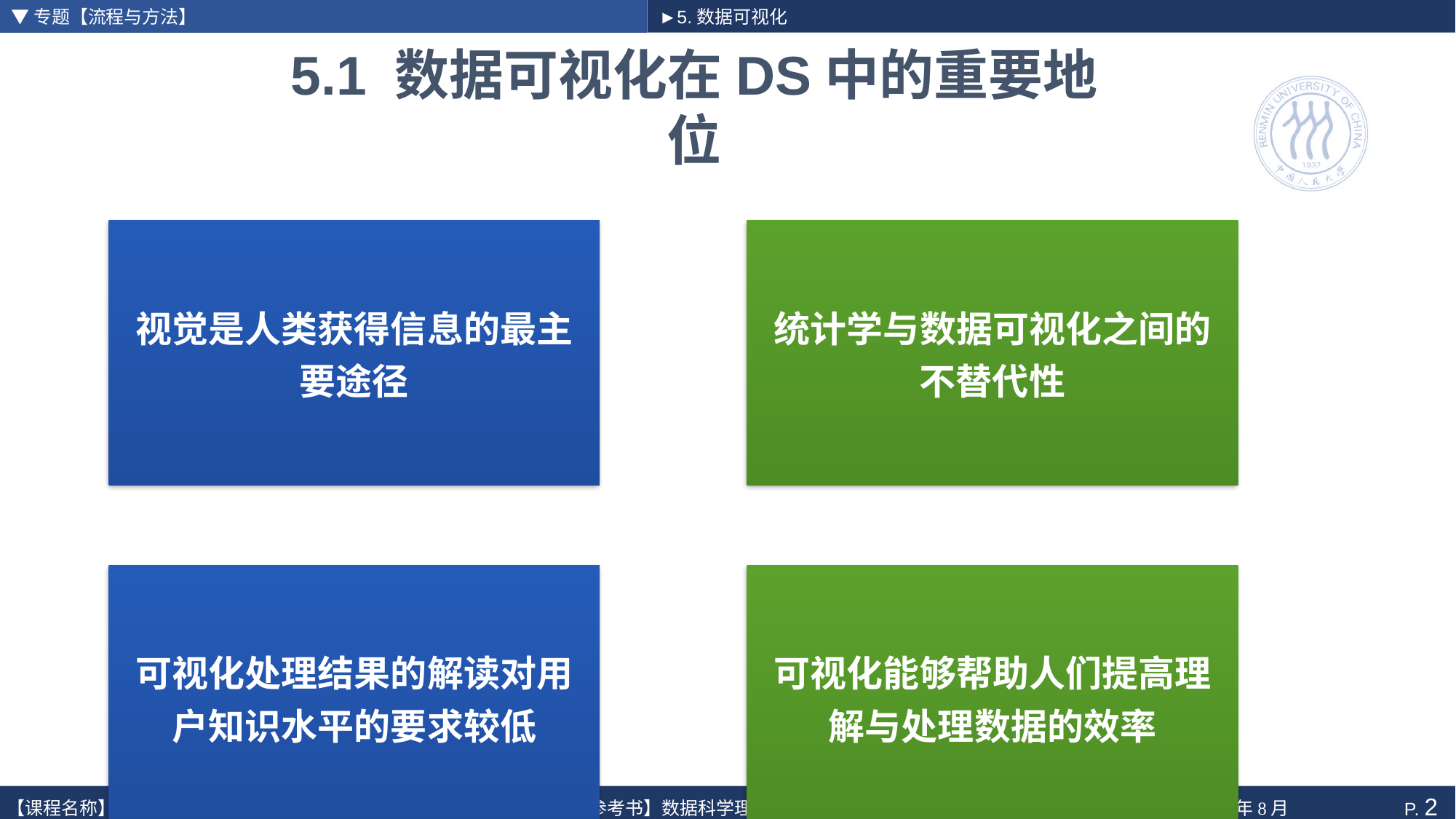

▼专题【流程与方法】
►5.数据可视化
# 5.1 数据可视化在DS中的重要地位
视觉是人类获得信息的最主要途径
统计学与数据可视化之间的不替代性
可视化处理结果的解读对用户知识水平的要求较低
可视化能够帮助人们提高理解与处理数据的效率